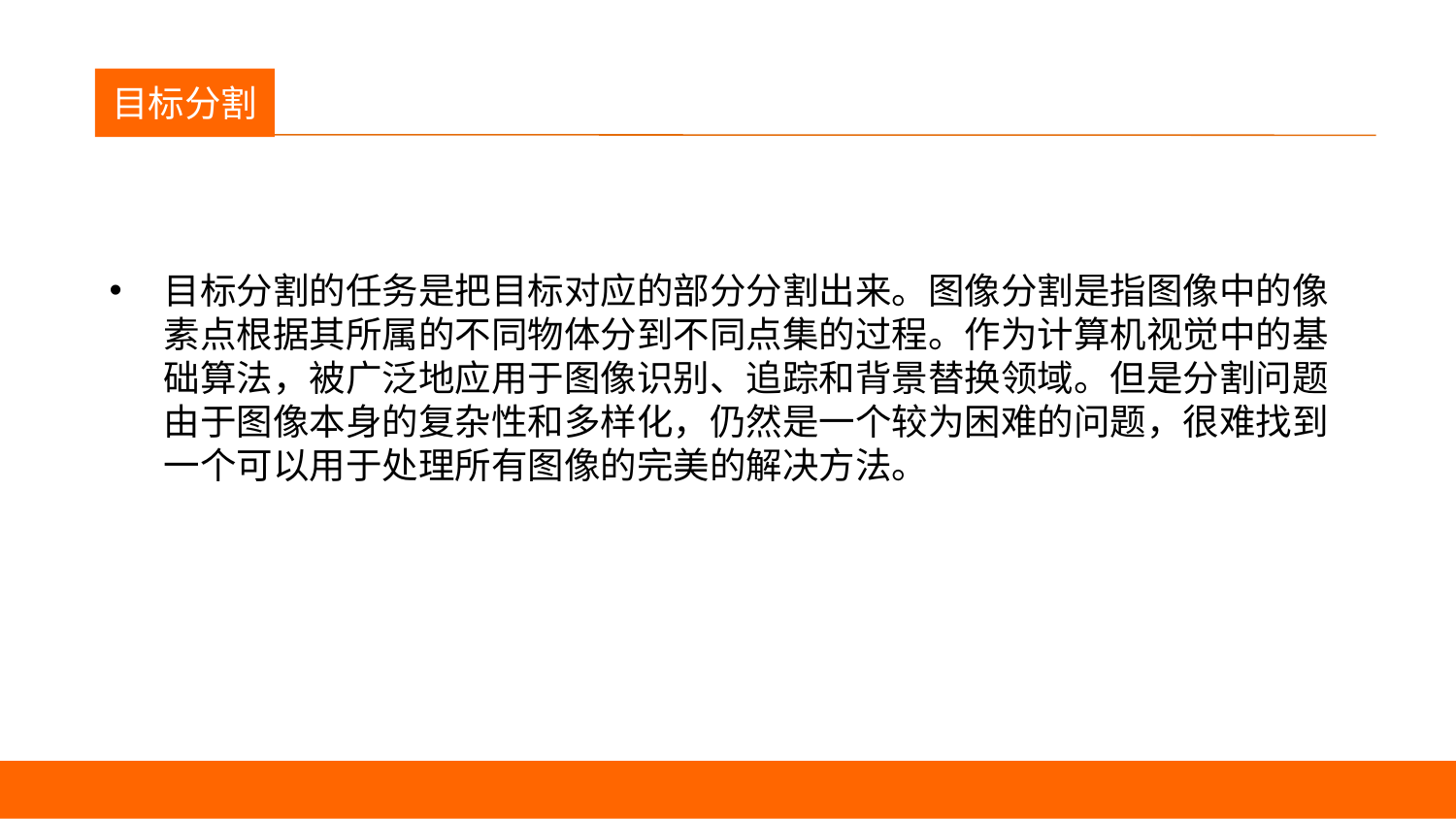

议程
目标分割

目标分割的任务是把目标对应的部分分割出来。图像分割是指图像中的像素点根据其所属的不同物体分到不同点集的过程。作为计算机视觉中的基础算法，被广泛地应用于图像识别、追踪和背景替换领域。但是分割问题由于图像本身的复杂性和多样化，仍然是一个较为困难的问题，很难找到一个可以用于处理所有图像的完美的解决方法。